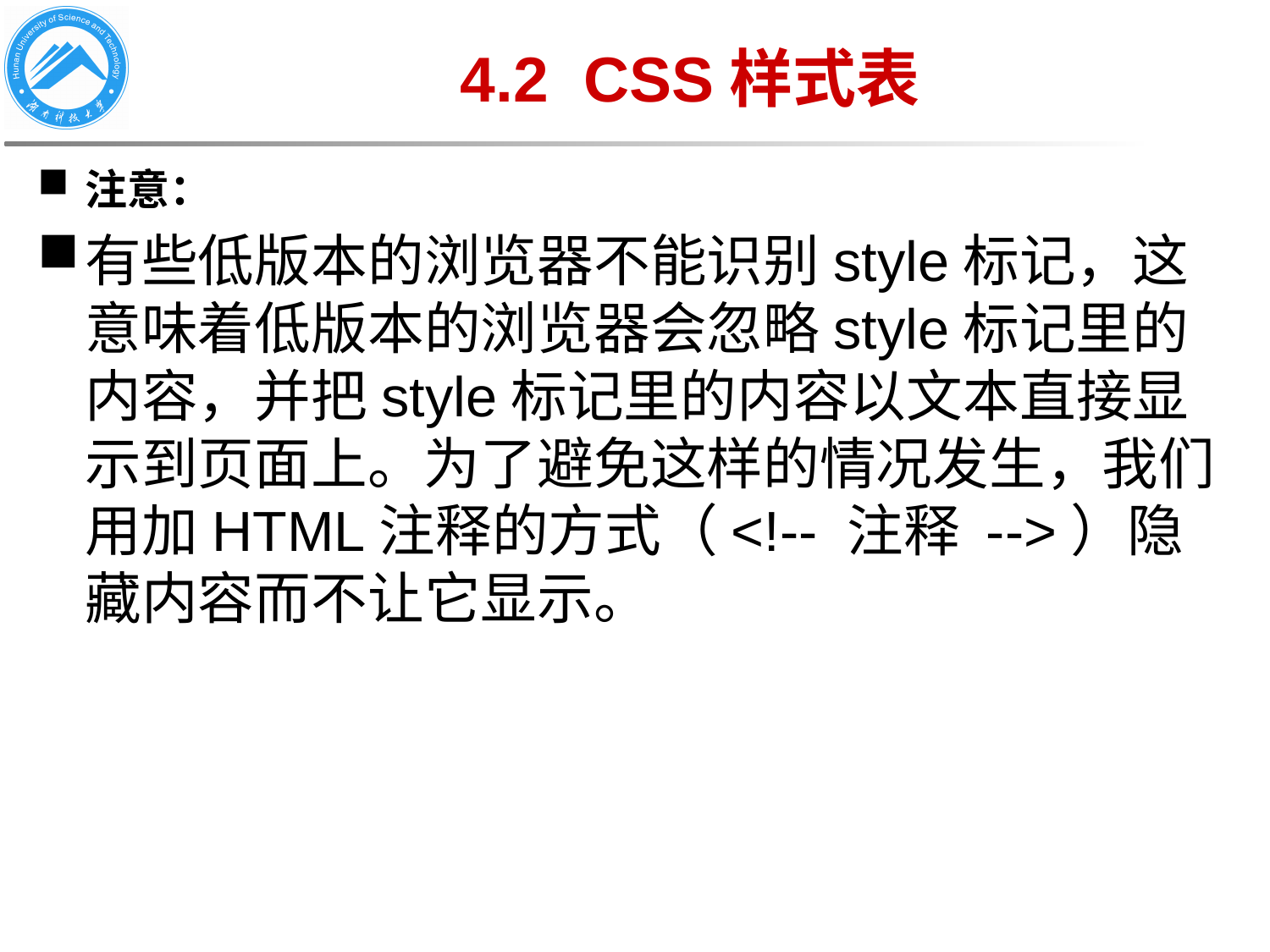

# 4.2  CSS样式表
注意：
有些低版本的浏览器不能识别style标记，这意味着低版本的浏览器会忽略style标记里的内容，并把style标记里的内容以文本直接显示到页面上。为了避免这样的情况发生，我们用加HTML注释的方式（<!-- 注释 -->）隐藏内容而不让它显示。